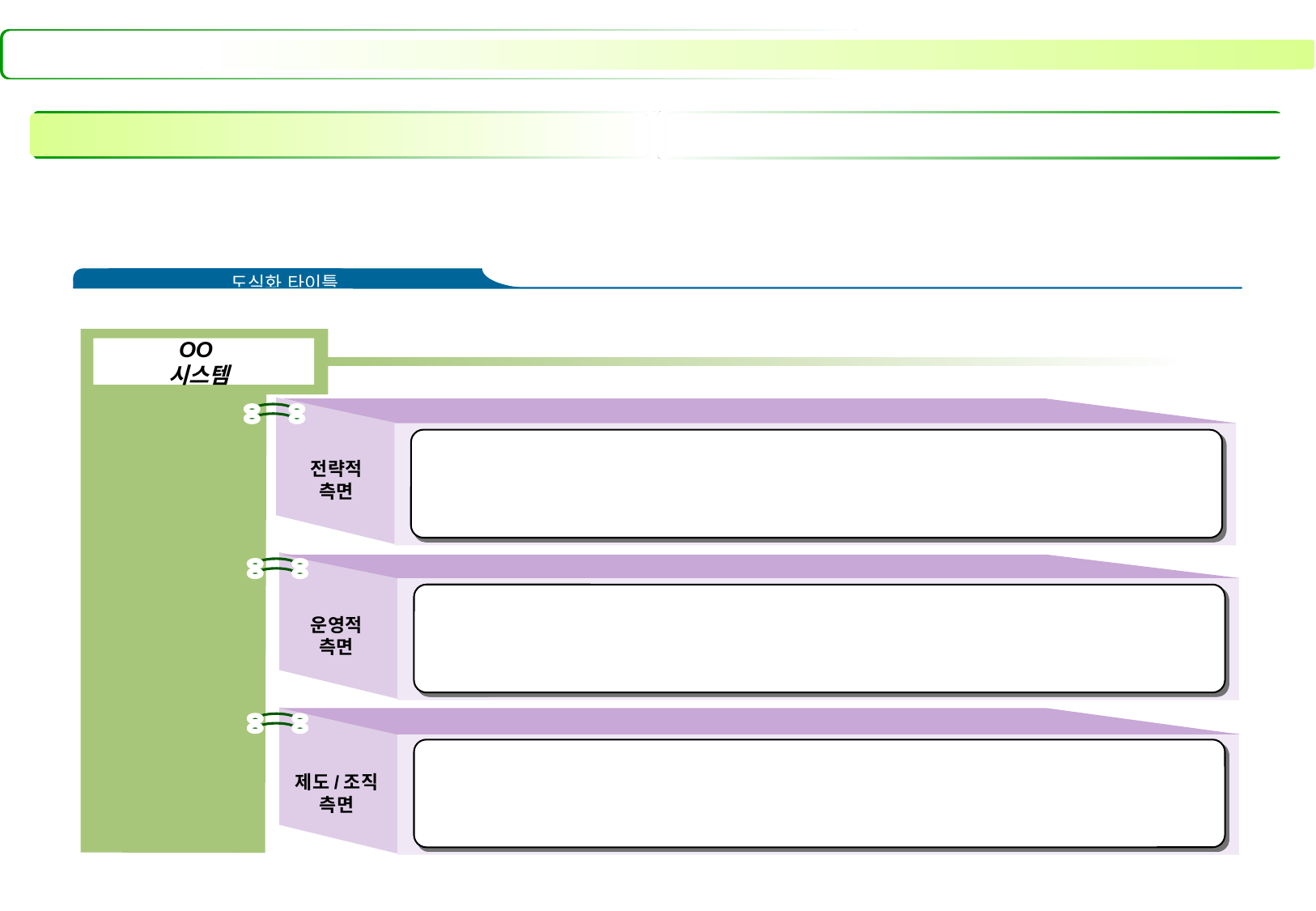

도식화 타이틀

OO
시스템

전략적
측면

운영적
측면

제도/조직
측면